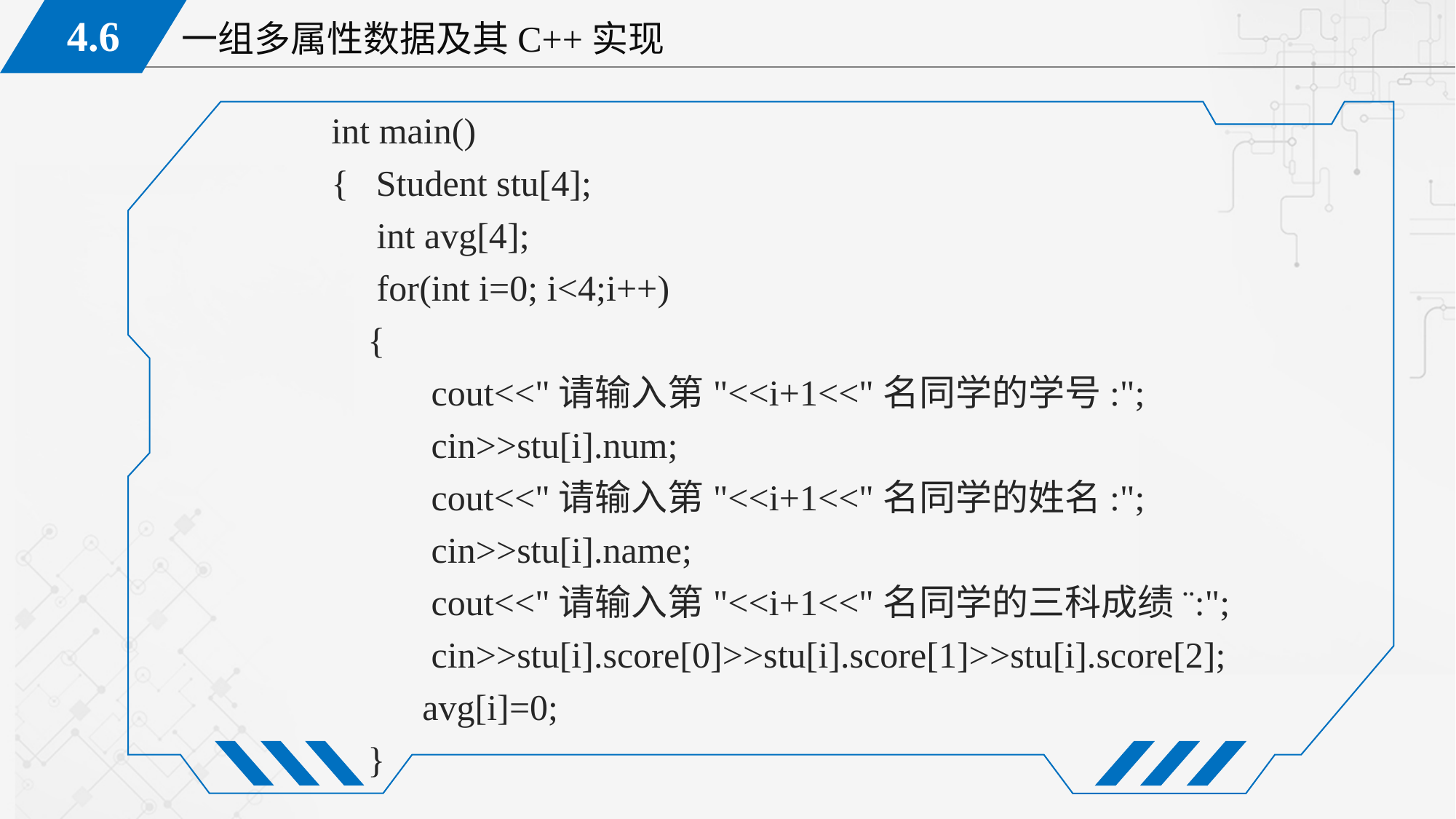

int main()
{   Student stu[4];
     int avg[4];
     for(int i=0; i<4;i++)
    {
           cout<<"请输入第"<<i+1<<"名同学的学号:";
           cin>>stu[i].num;
           cout<<"请输入第"<<i+1<<"名同学的姓名:";
           cin>>stu[i].name;
           cout<<"请输入第"<<i+1<<"名同学的三科成绩¨:";
           cin>>stu[i].score[0]>>stu[i].score[1]>>stu[i].score[2];
          avg[i]=0;
    }